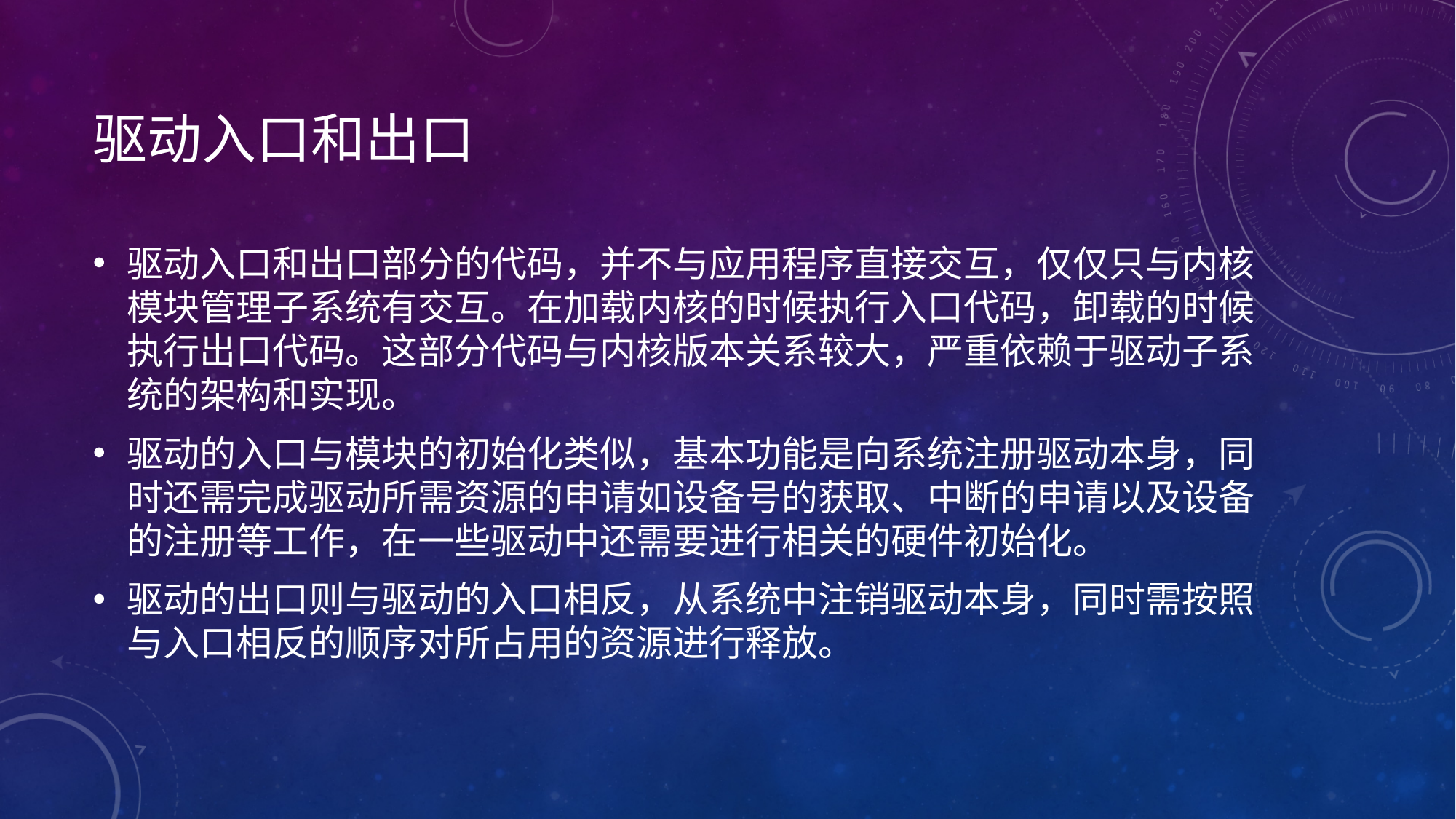

# 驱动入口和出口
驱动入口和出口部分的代码，并不与应用程序直接交互，仅仅只与内核模块管理子系统有交互。在加载内核的时候执行入口代码，卸载的时候执行出口代码。这部分代码与内核版本关系较大，严重依赖于驱动子系统的架构和实现。
驱动的入口与模块的初始化类似，基本功能是向系统注册驱动本身，同时还需完成驱动所需资源的申请如设备号的获取、中断的申请以及设备的注册等工作，在一些驱动中还需要进行相关的硬件初始化。
驱动的出口则与驱动的入口相反，从系统中注销驱动本身，同时需按照与入口相反的顺序对所占用的资源进行释放。